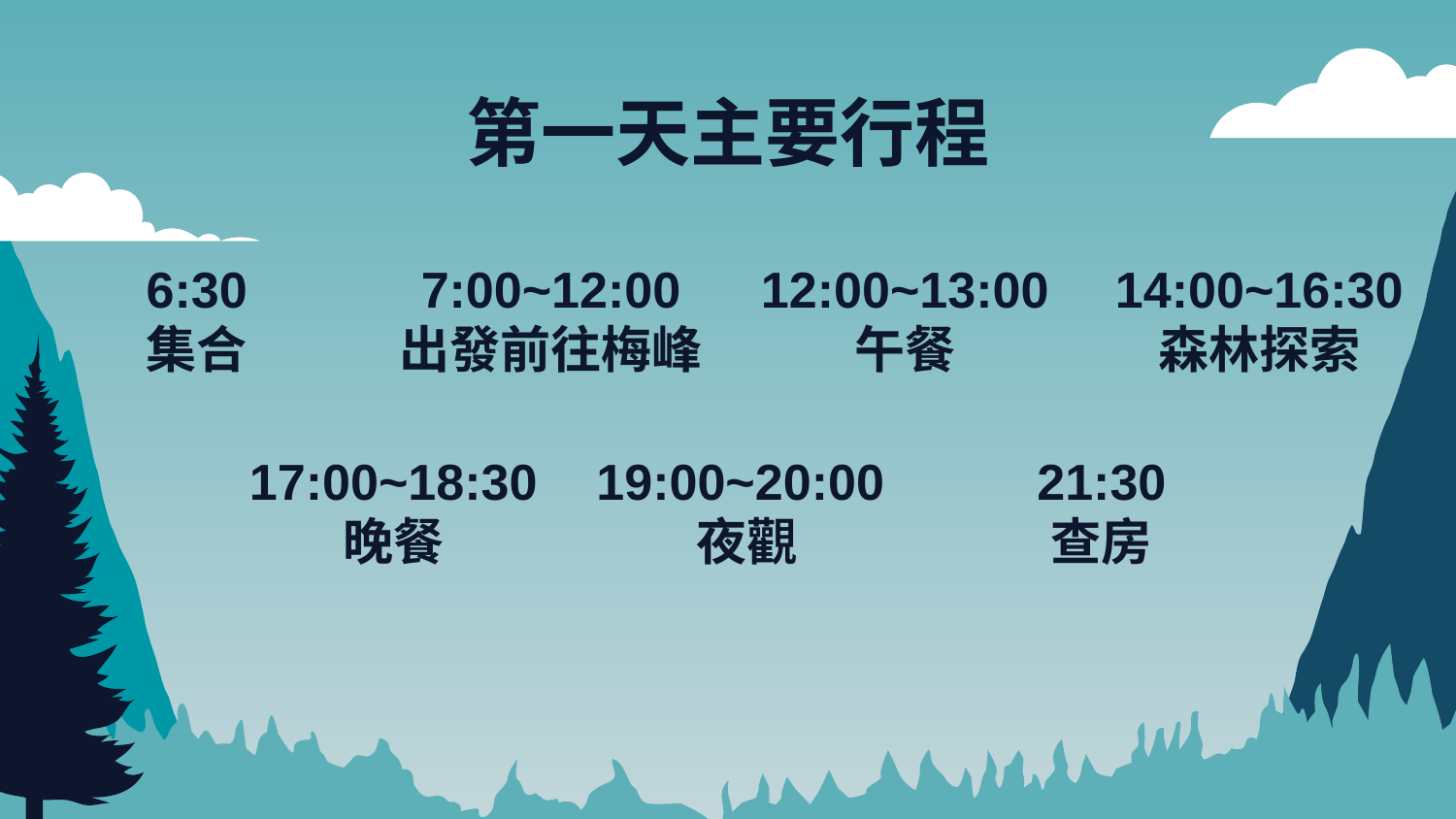

# 第一天主要行程

6:30
集合
14:00~16:30
森林探索
7:00~12:00
出發前往梅峰
12:00~13:00
午餐
17:00~18:30
晚餐
19:00~20:00
夜觀
21:30
查房